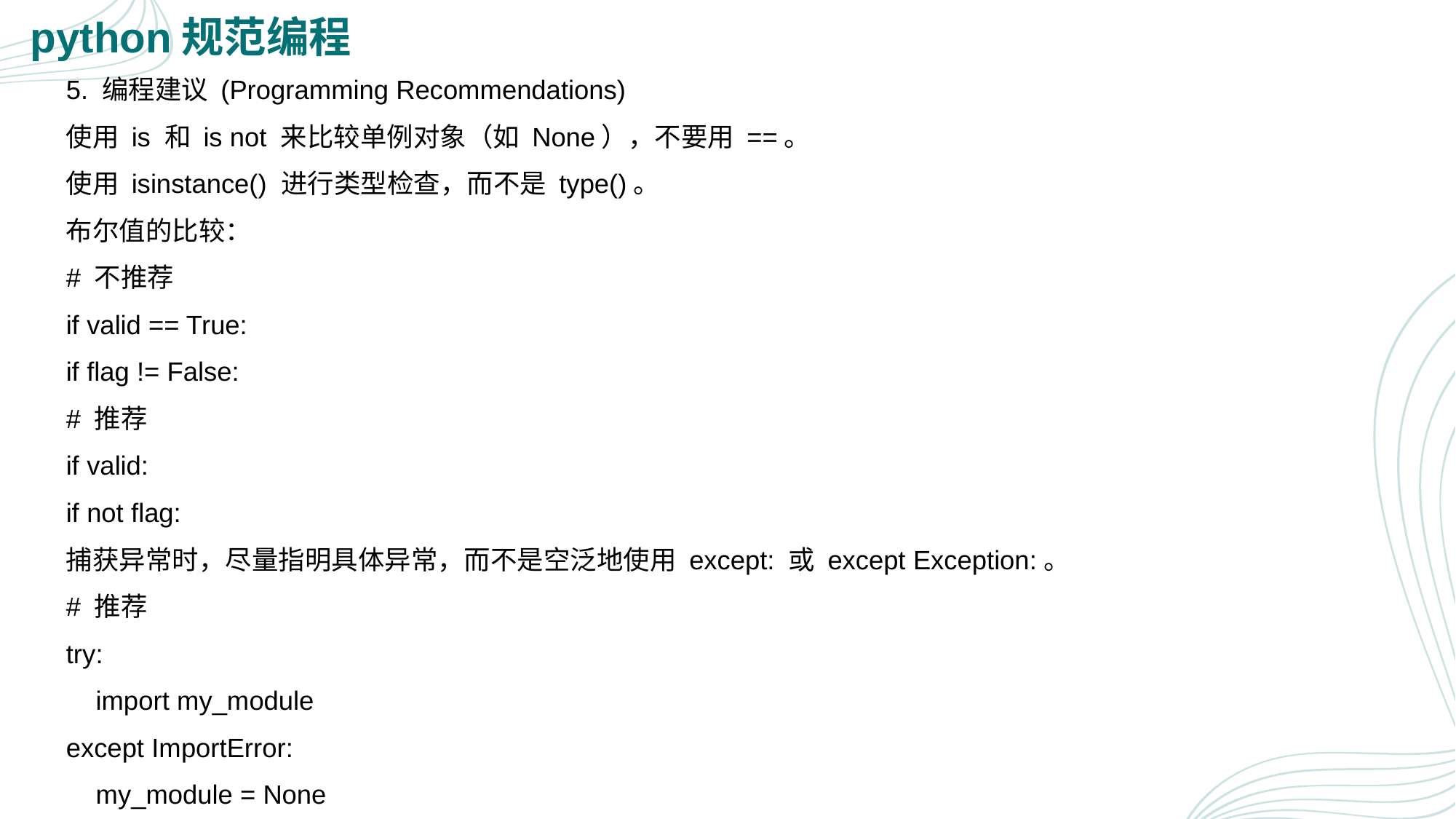

# python规范编程
5. 编程建议 (Programming Recommendations)
使用 is 和 is not 来比较单例对象（如 None），不要用 ==。
使用 isinstance() 进行类型检查，而不是 type()。
布尔值的比较：
# 不推荐
if valid == True:
if flag != False:
# 推荐
if valid:
if not flag:
捕获异常时，尽量指明具体异常，而不是空泛地使用 except: 或 except Exception:。
# 推荐
try:
    import my_module
except ImportError:
    my_module = None